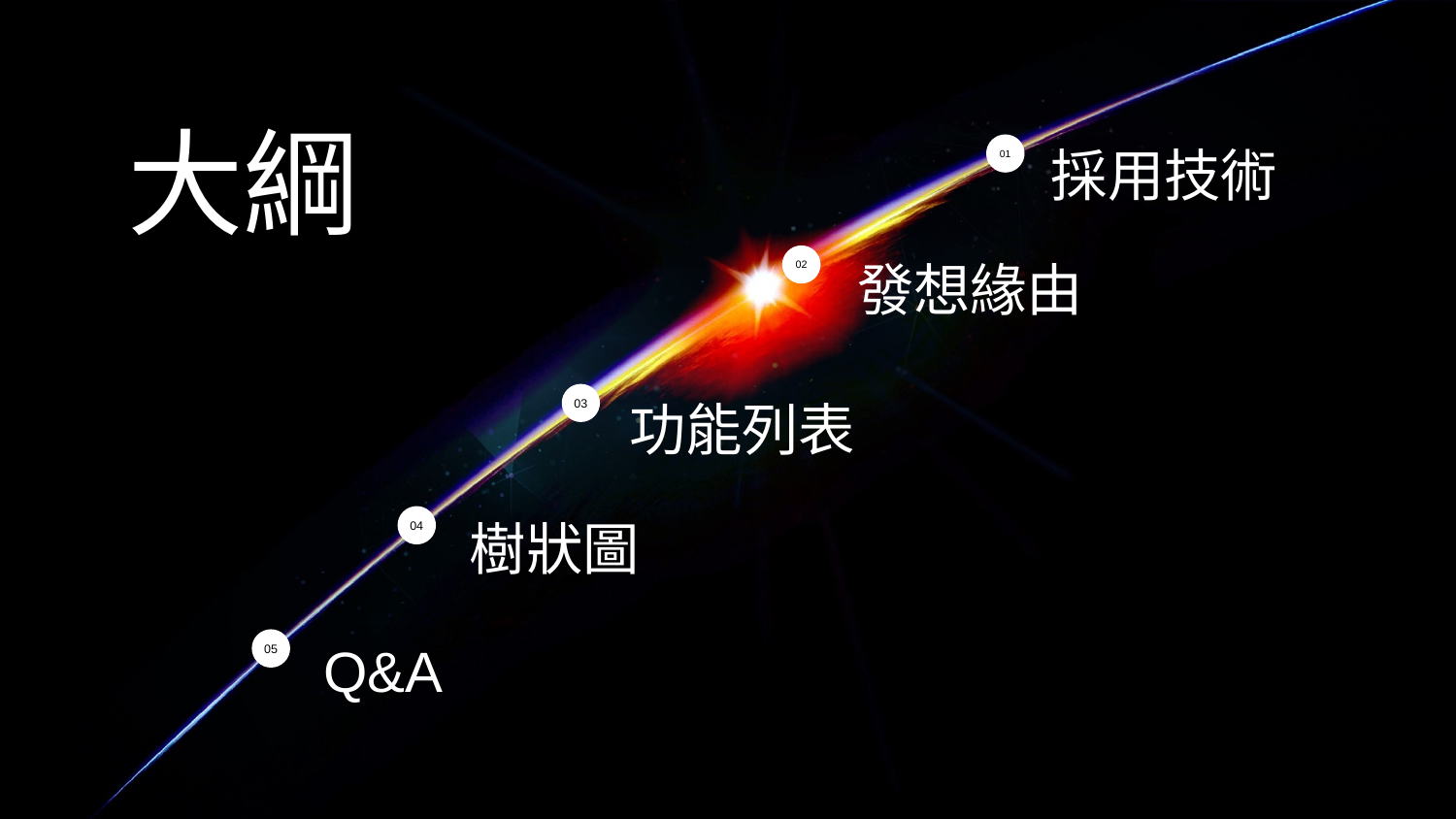

content
Please add the title here
大綱
Please add the title here
01
採用技術
02
發想緣由
03
功能列表
04
樹狀圖
05
Q&A